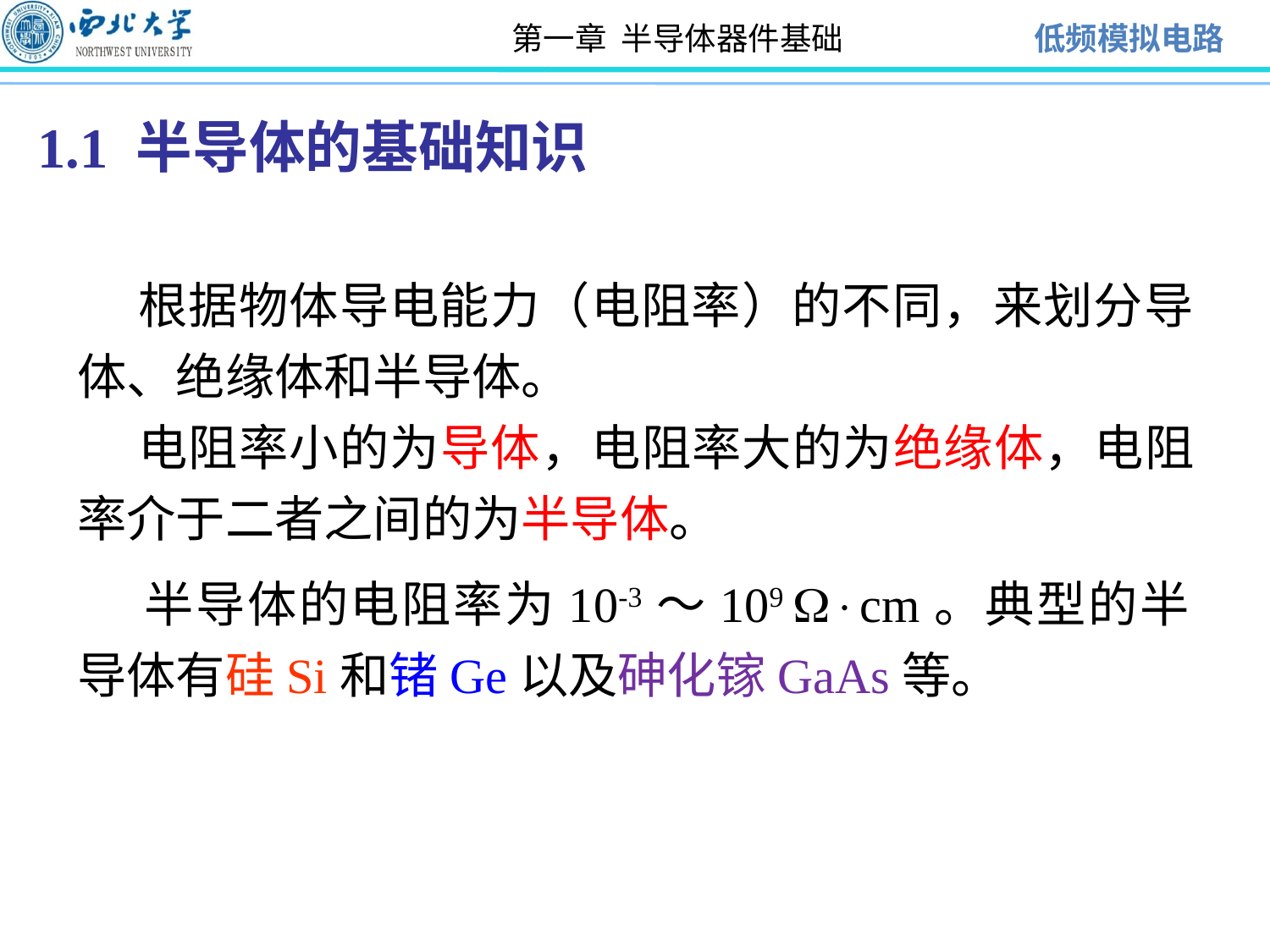

1.1 半导体的基础知识
    根据物体导电能力（电阻率）的不同，来划分导体、绝缘体和半导体。
    电阻率小的为导体，电阻率大的为绝缘体，电阻率介于二者之间的为半导体。
    半导体的电阻率为10-3～109 Ω⋅cm。典型的半导体有硅Si和锗Ge以及砷化镓GaAs等。
5